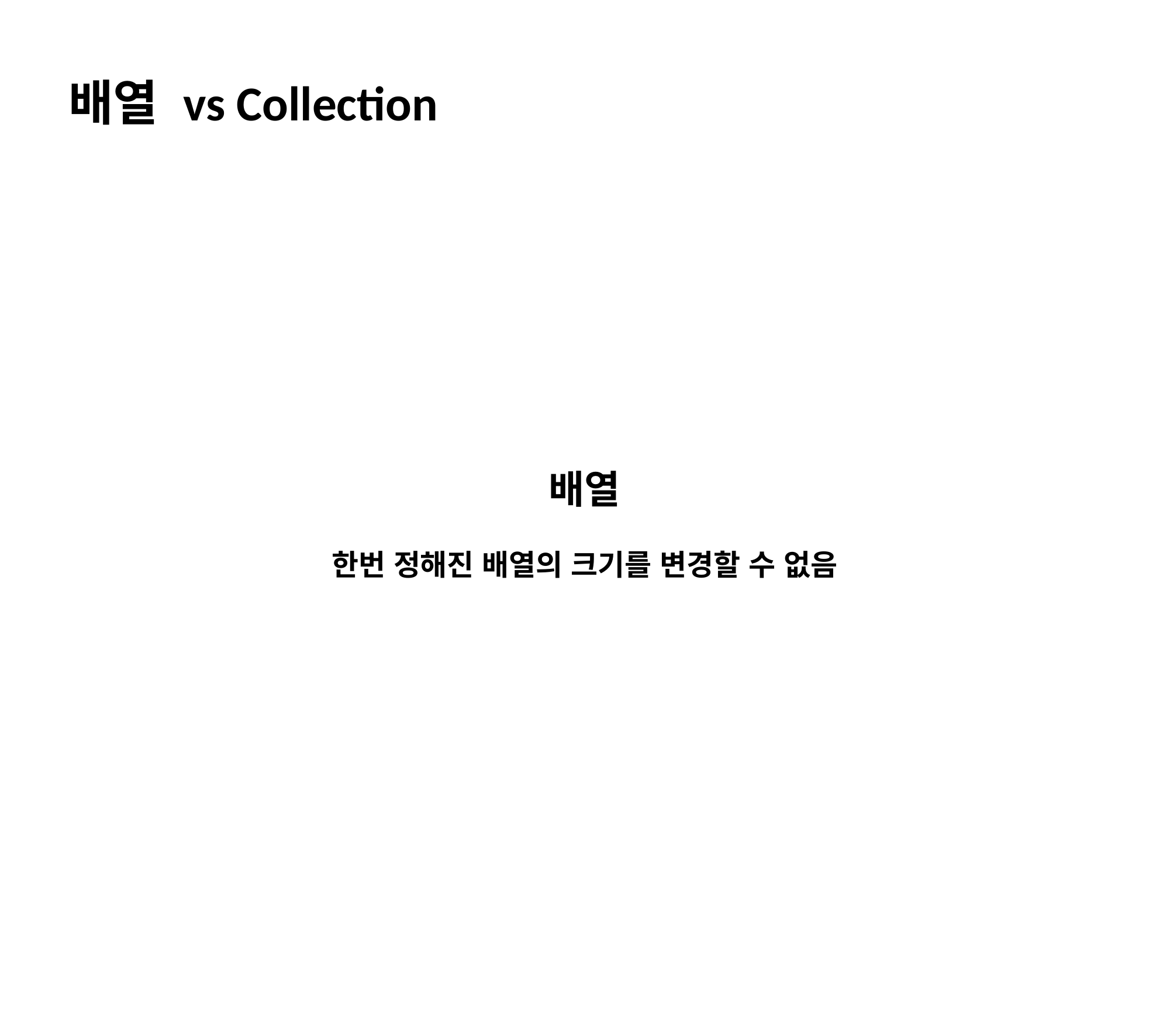

배열 vs Collection
배열

한번 정해진 배열의 크기를 변경할 수 없음